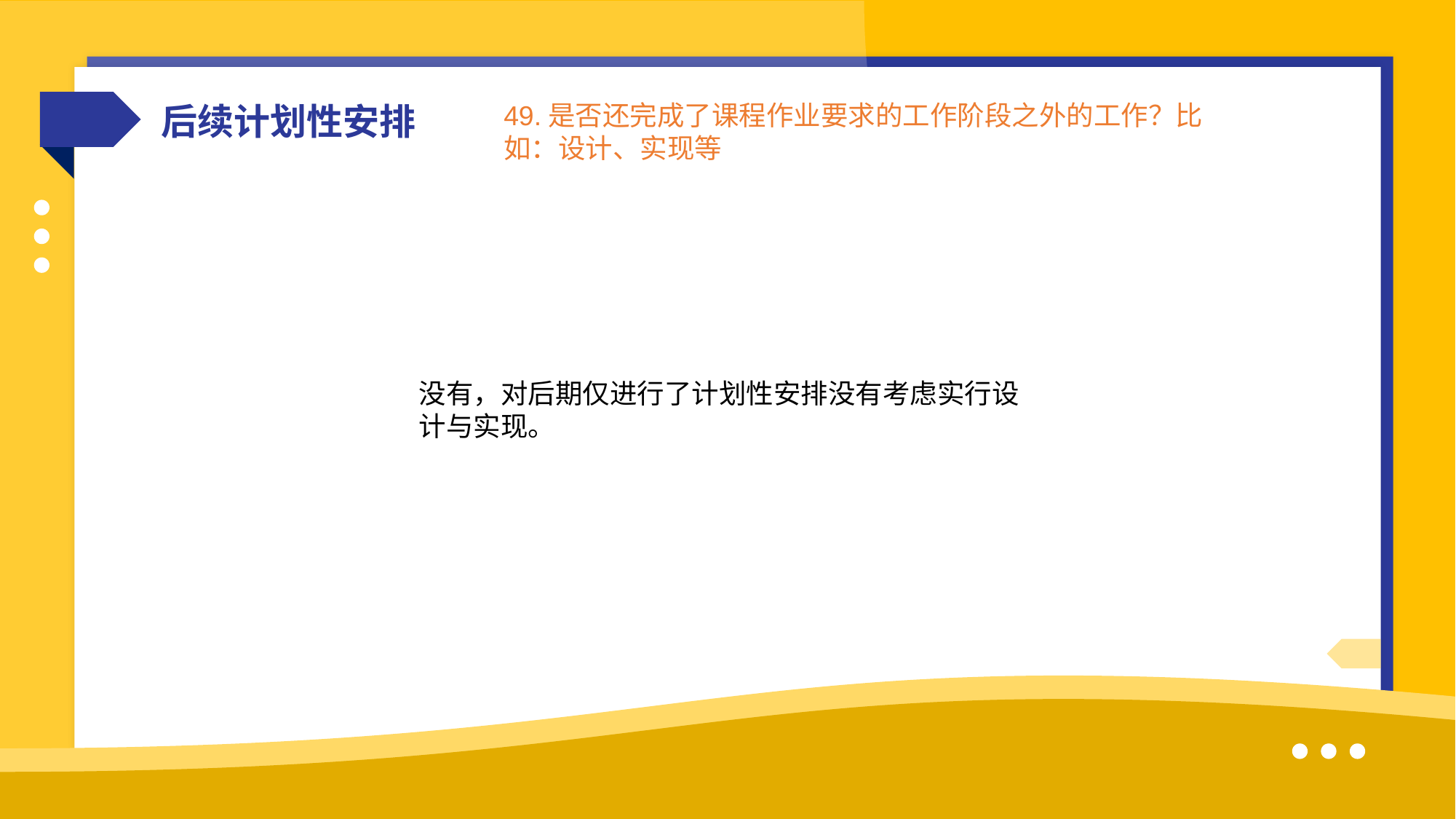

49.是否还完成了课程作业要求的工作阶段之外的工作？比如：设计、实现等
后续计划性安排
没有，对后期仅进行了计划性安排没有考虑实行设计与实现。